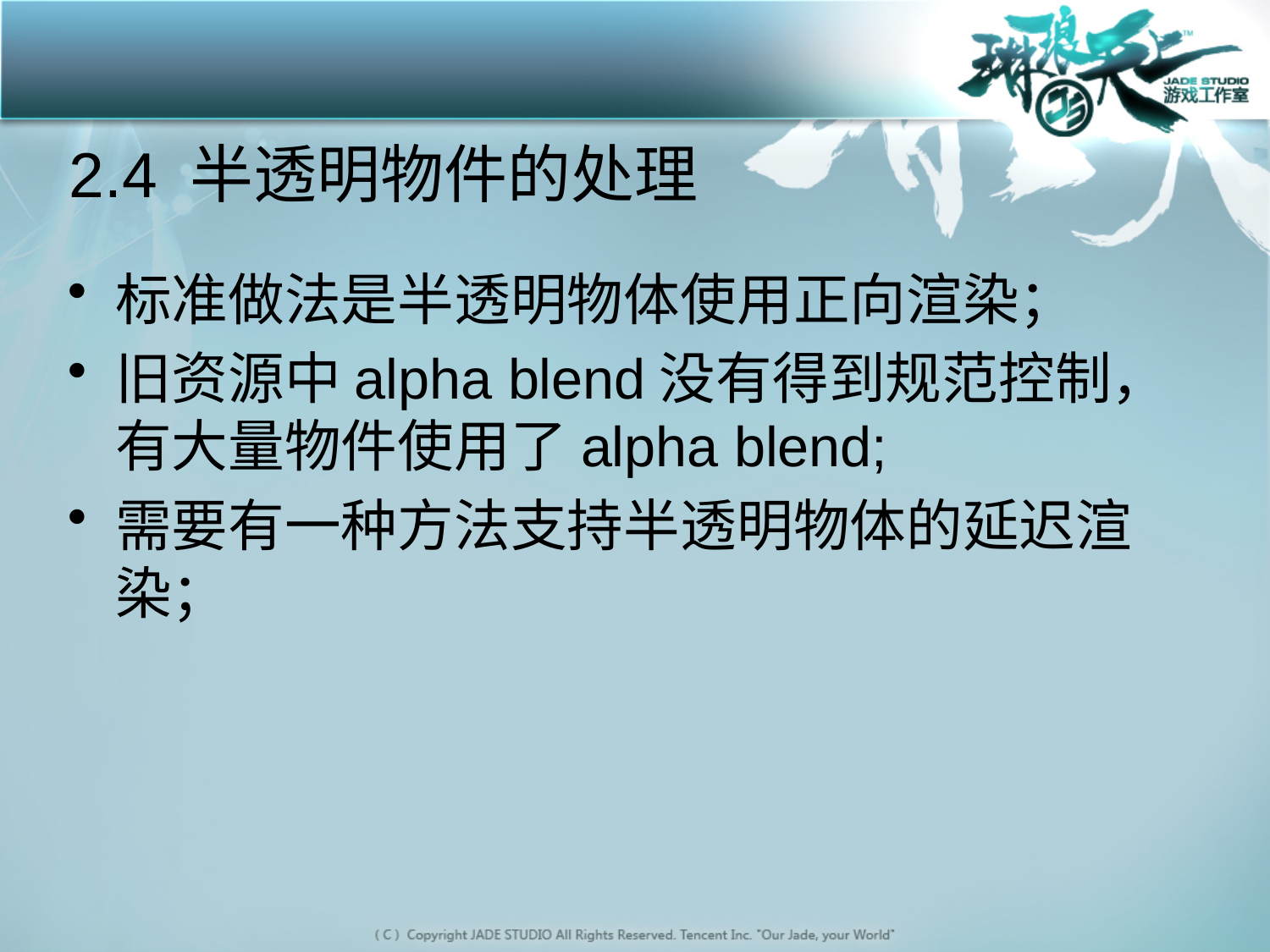

# 2.4 半透明物件的处理
标准做法是半透明物体使用正向渲染；
旧资源中alpha blend没有得到规范控制，有大量物件使用了alpha blend;
需要有一种方法支持半透明物体的延迟渲染；